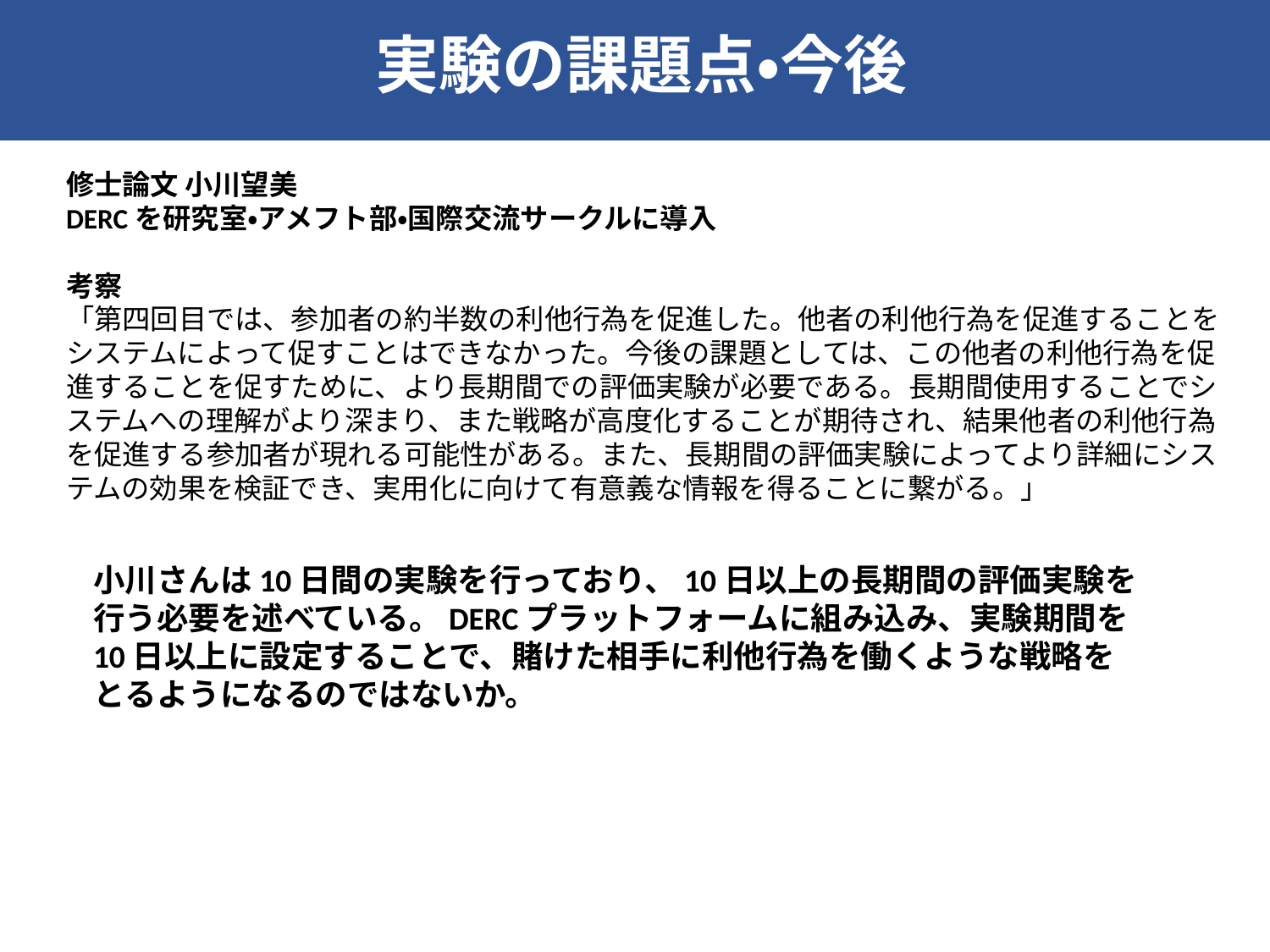

実験の課題点・今後
修士論文 小川望美
DERCを研究室・アメフト部・国際交流サークルに導入

考察
「第四回目では、参加者の約半数の利他行為を促進した。他者の利他行為を促進することをシステムによって促すことはできなかった。今後の課題としては、この他者の利他行為を促進することを促すために、より長期間での評価実験が必要である。長期間使用することでシステムへの理解がより深まり、また戦略が高度化することが期待され、結果他者の利他行為を促進する参加者が現れる可能性がある。また、長期間の評価実験によってより詳細にシステムの効果を検証でき、実用化に向けて有意義な情報を得ることに繋がる。」
小川さんは10日間の実験を行っており、10日以上の長期間の評価実験を行う必要を述べている。DERCプラットフォームに組み込み、実験期間を10日以上に設定することで、賭けた相手に利他行為を働くような戦略をとるようになるのではないか。